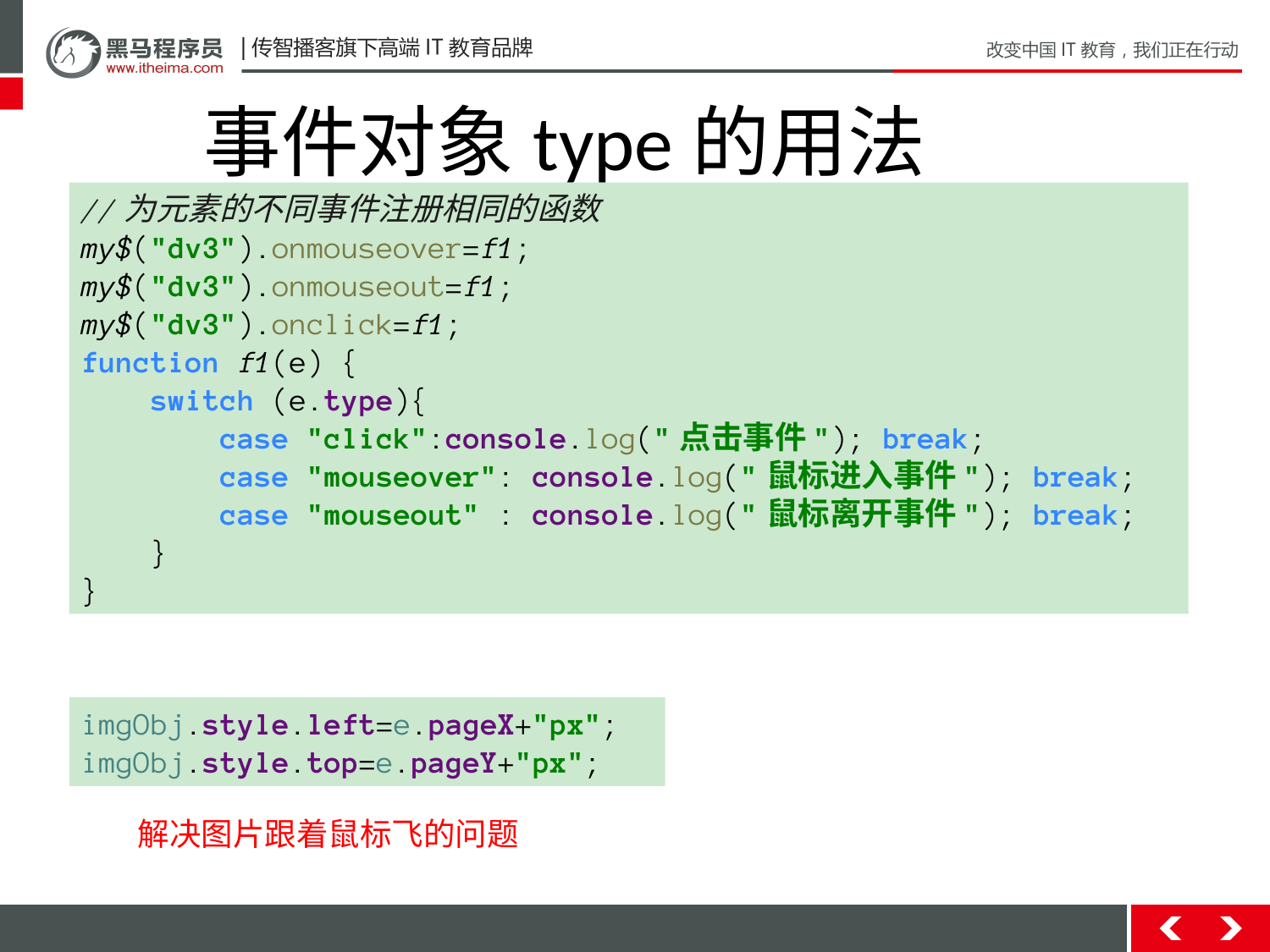

事件对象type的用法
//为元素的不同事件注册相同的函数
my$("dv3").onmouseover=f1;
my$("dv3").onmouseout=f1;
my$("dv3").onclick=f1;
function f1(e) {
    switch (e.type){
        case "click":console.log("点击事件"); break;
        case "mouseover": console.log("鼠标进入事件"); break;
        case "mouseout" : console.log("鼠标离开事件"); break;
    }
}
imgObj.style.left=e.pageX+"px";
imgObj.style.top=e.pageY+"px";
解决图片跟着鼠标飞的问题